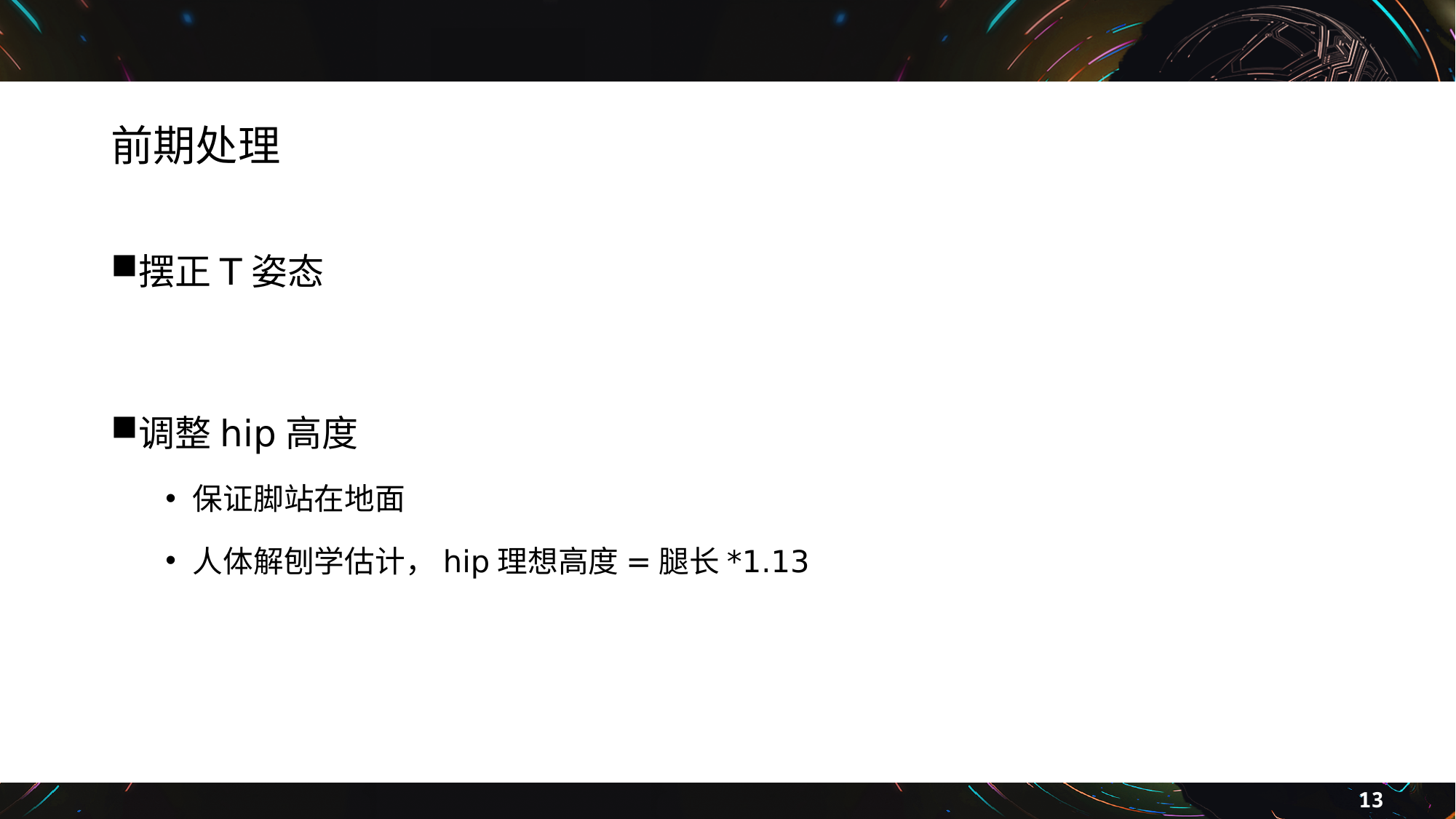

# 前期处理
摆正T姿态

调整hip高度
保证脚站在地面
人体解刨学估计，hip理想高度=腿长*1.13

13